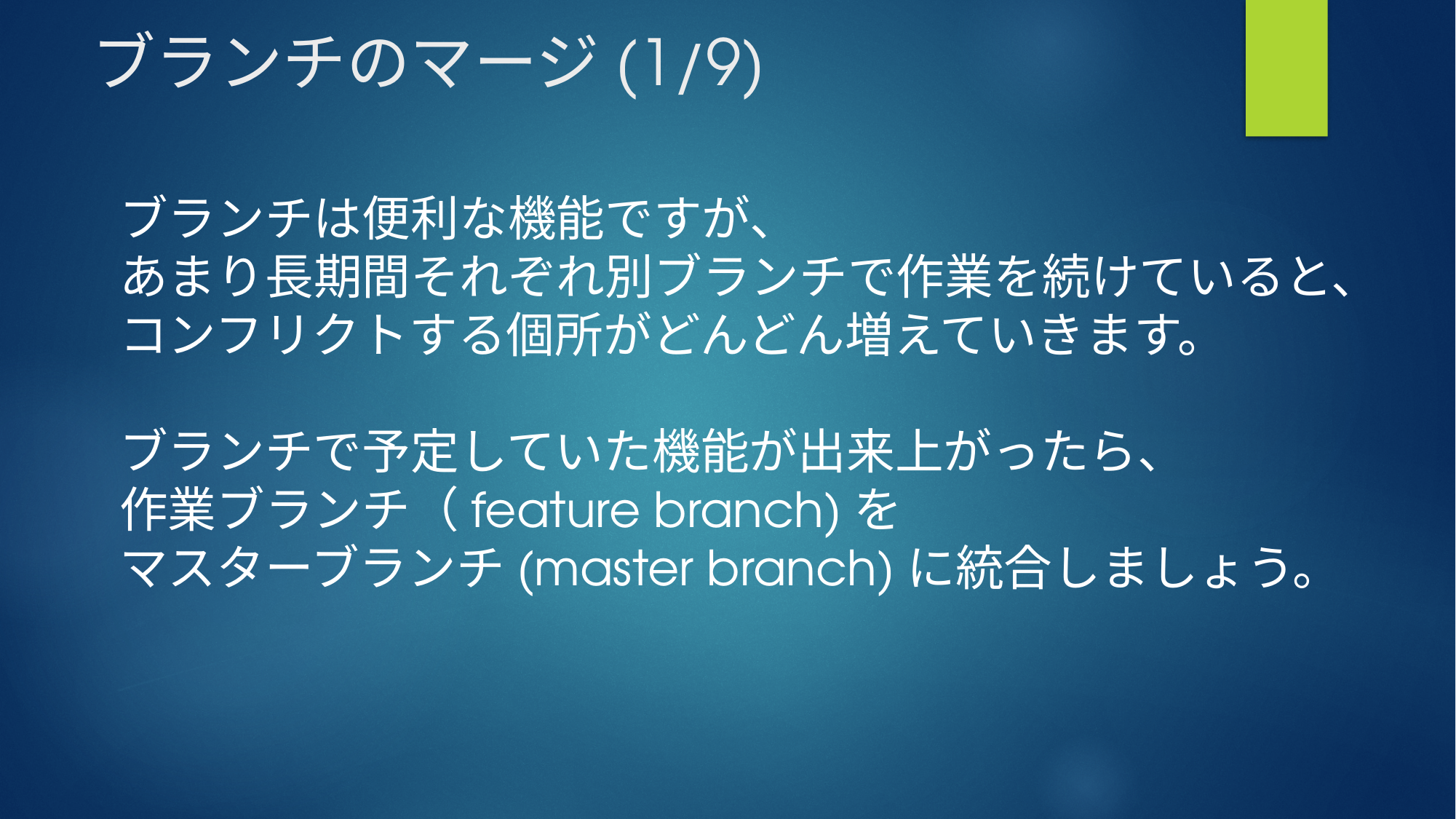

# ブランチのマージ(1/9)
ブランチは便利な機能ですが、
あまり長期間それぞれ別ブランチで作業を続けていると、
コンフリクトする個所がどんどん増えていきます。

ブランチで予定していた機能が出来上がったら、
作業ブランチ（feature branch)を
マスターブランチ(master branch)に統合しましょう。